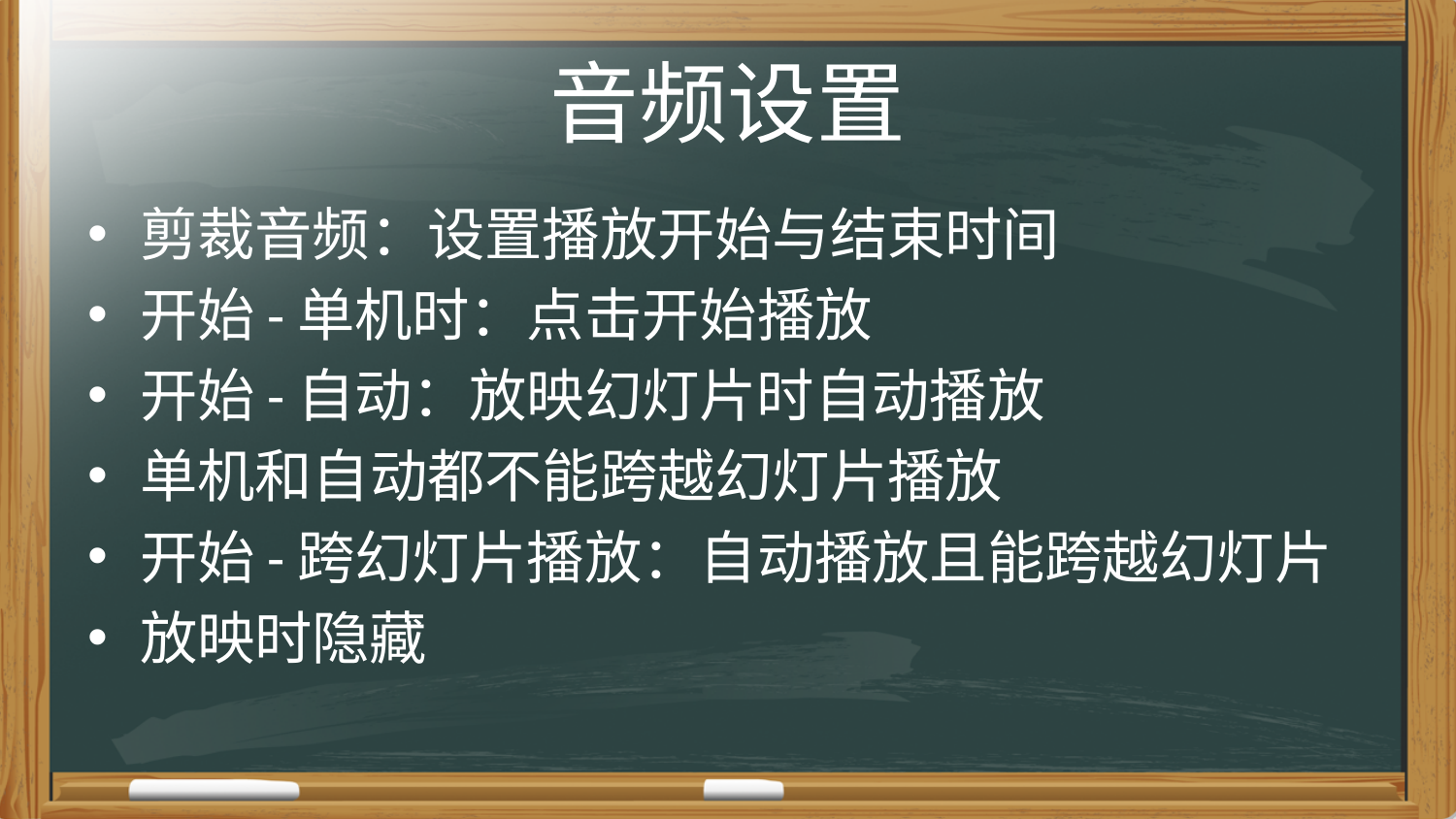

# 音频设置
剪裁音频：设置播放开始与结束时间
开始-单机时：点击开始播放
开始-自动：放映幻灯片时自动播放
单机和自动都不能跨越幻灯片播放
开始-跨幻灯片播放：自动播放且能跨越幻灯片
放映时隐藏